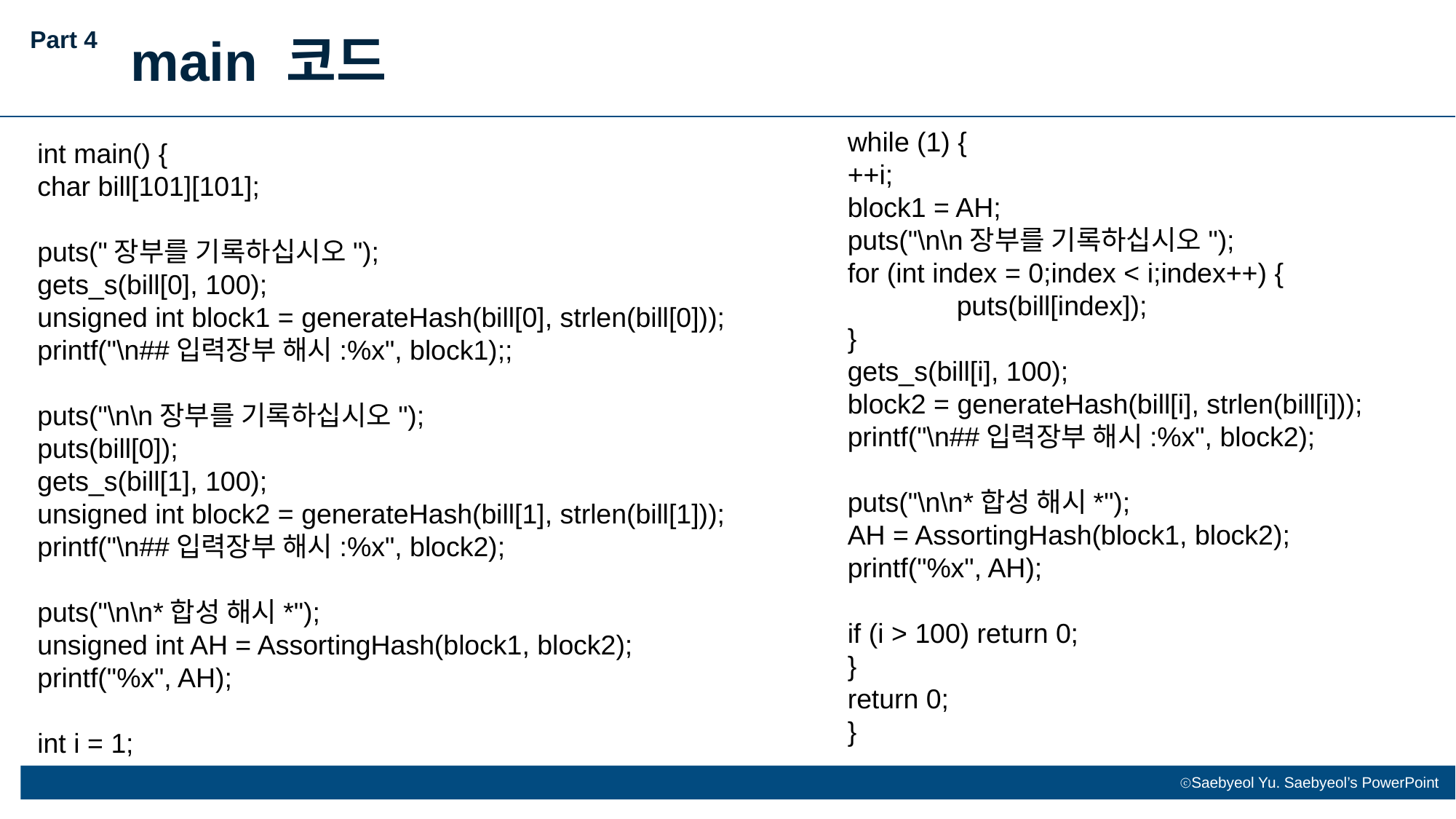

Part 4
main 코드
	while (1) {
	++i;
	block1 = AH;
	puts("\n\n장부를 기록하십시오");
	for (int index = 0;index < i;index++) {
		puts(bill[index]);
	}
	gets_s(bill[i], 100);
	block2 = generateHash(bill[i], strlen(bill[i]));
	printf("\n##입력장부 해시:%x", block2);

	puts("\n\n*합성 해시*");
	AH = AssortingHash(block1, block2);
	printf("%x", AH);

	if (i > 100) return 0;
	}
	return 0;
	}
int main() {
char bill[101][101];

puts("장부를 기록하십시오");
gets_s(bill[0], 100);
unsigned int block1 = generateHash(bill[0], strlen(bill[0]));
printf("\n##입력장부 해시:%x", block1);;

puts("\n\n장부를 기록하십시오");
puts(bill[0]);
gets_s(bill[1], 100);
unsigned int block2 = generateHash(bill[1], strlen(bill[1]));
printf("\n##입력장부 해시:%x", block2);

puts("\n\n*합성 해시*");
unsigned int AH = AssortingHash(block1, block2);
printf("%x", AH);

int i = 1;